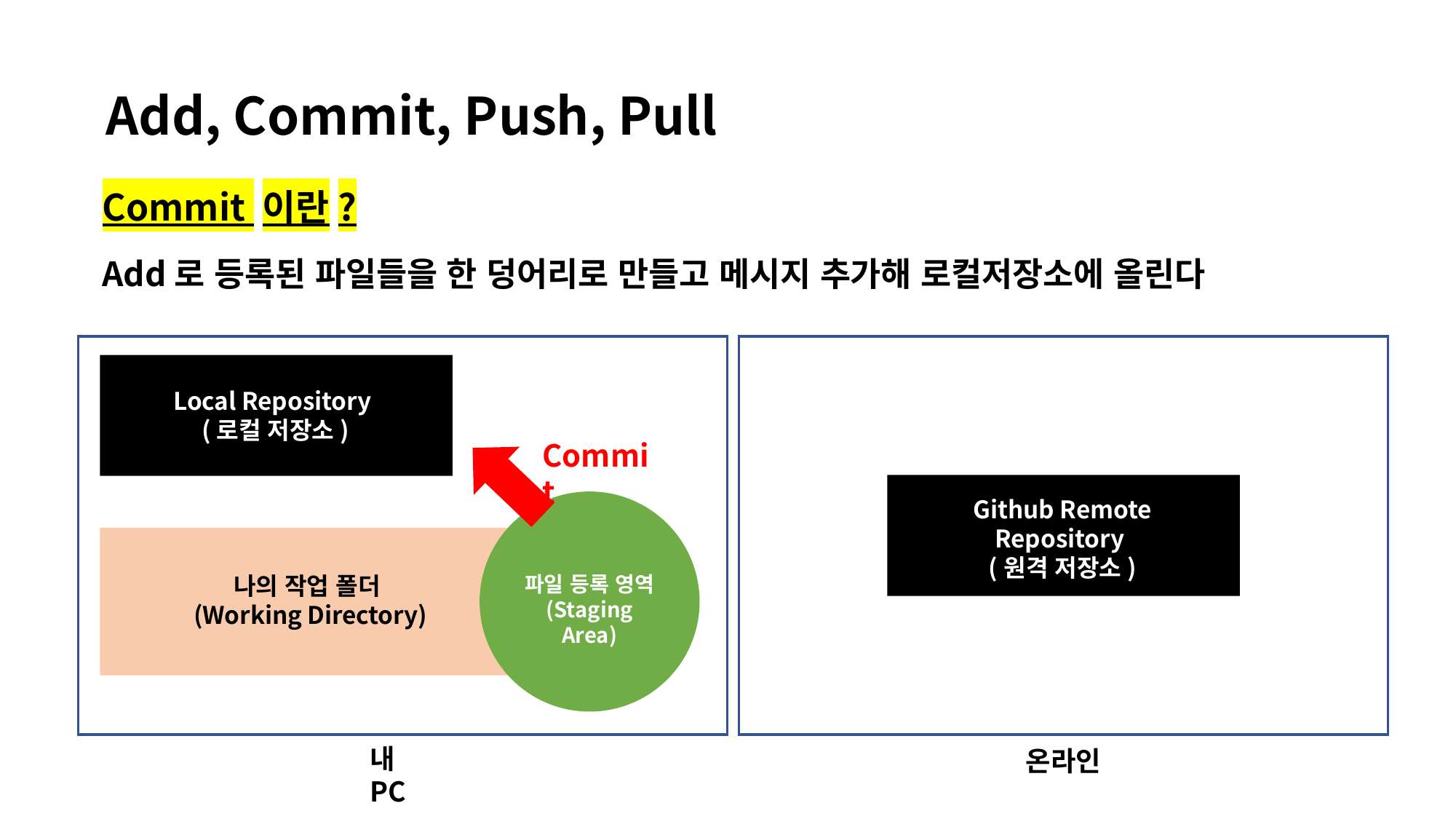

Add, Commit, Push, Pull
Commit 이란?
Add로 등록된 파일들을 한 덩어리로 만들고 메시지 추가해 로컬저장소에 올린다

Local Repository
(로컬 저장소)
Commit

파일 등록 영역
(Staging Area)

나의 작업 폴더
(Working Directory)

Github Remote Repository
(원격 저장소)
내 PC
온라인